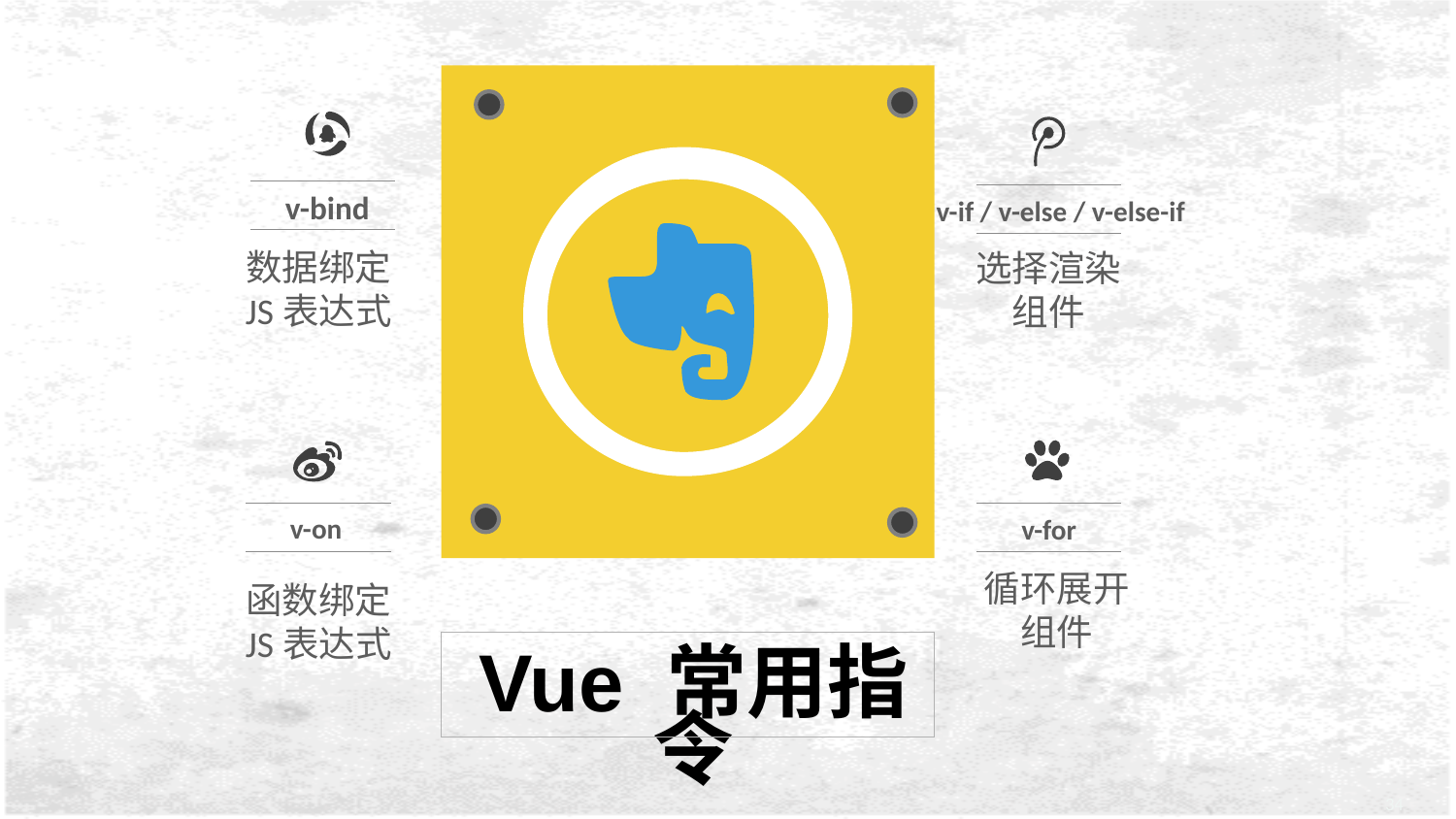

v-bind

v-if / v-else / v-else-if
数据绑定
JS表达式
选择渲染
组件

v-for

v-on

循环展开
组件
函数绑定
JS表达式

Vue 常用指令